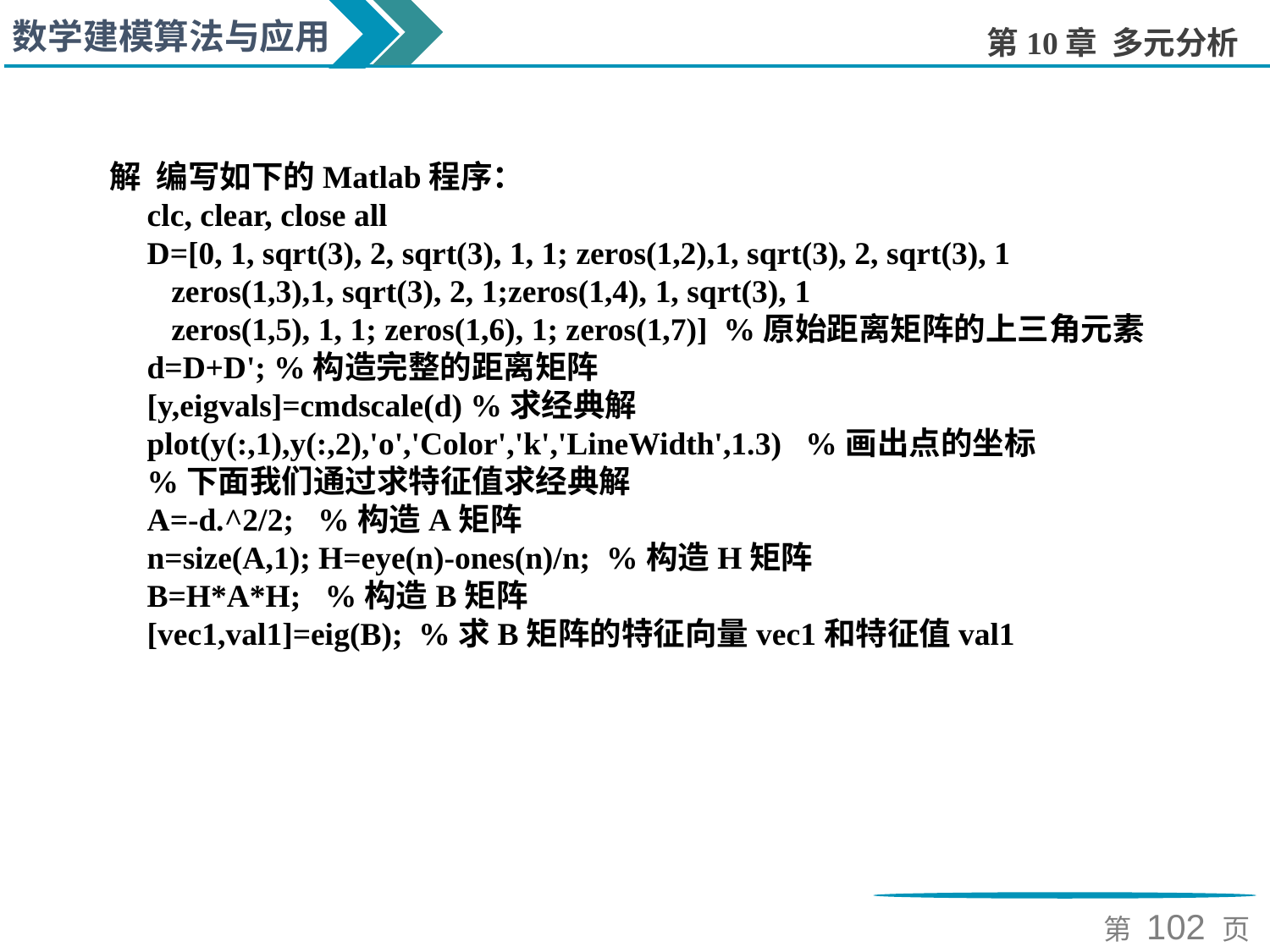

解  编写如下的Matlab程序：
clc, clear, close all
D=[0, 1, sqrt(3), 2, sqrt(3), 1, 1; zeros(1,2),1, sqrt(3), 2, sqrt(3), 1
   zeros(1,3),1, sqrt(3), 2, 1;zeros(1,4), 1, sqrt(3), 1
   zeros(1,5), 1, 1; zeros(1,6), 1; zeros(1,7)]  %原始距离矩阵的上三角元素
d=D+D'; %构造完整的距离矩阵
[y,eigvals]=cmdscale(d) %求经典解
plot(y(:,1),y(:,2),'o','Color','k','LineWidth',1.3)   %画出点的坐标
%下面我们通过求特征值求经典解
A=-d.^2/2;   %构造A矩阵
n=size(A,1); H=eye(n)-ones(n)/n;  %构造H矩阵
B=H*A*H;   %构造B矩阵
[vec1,val1]=eig(B);  %求B矩阵的特征向量vec1和特征值val1